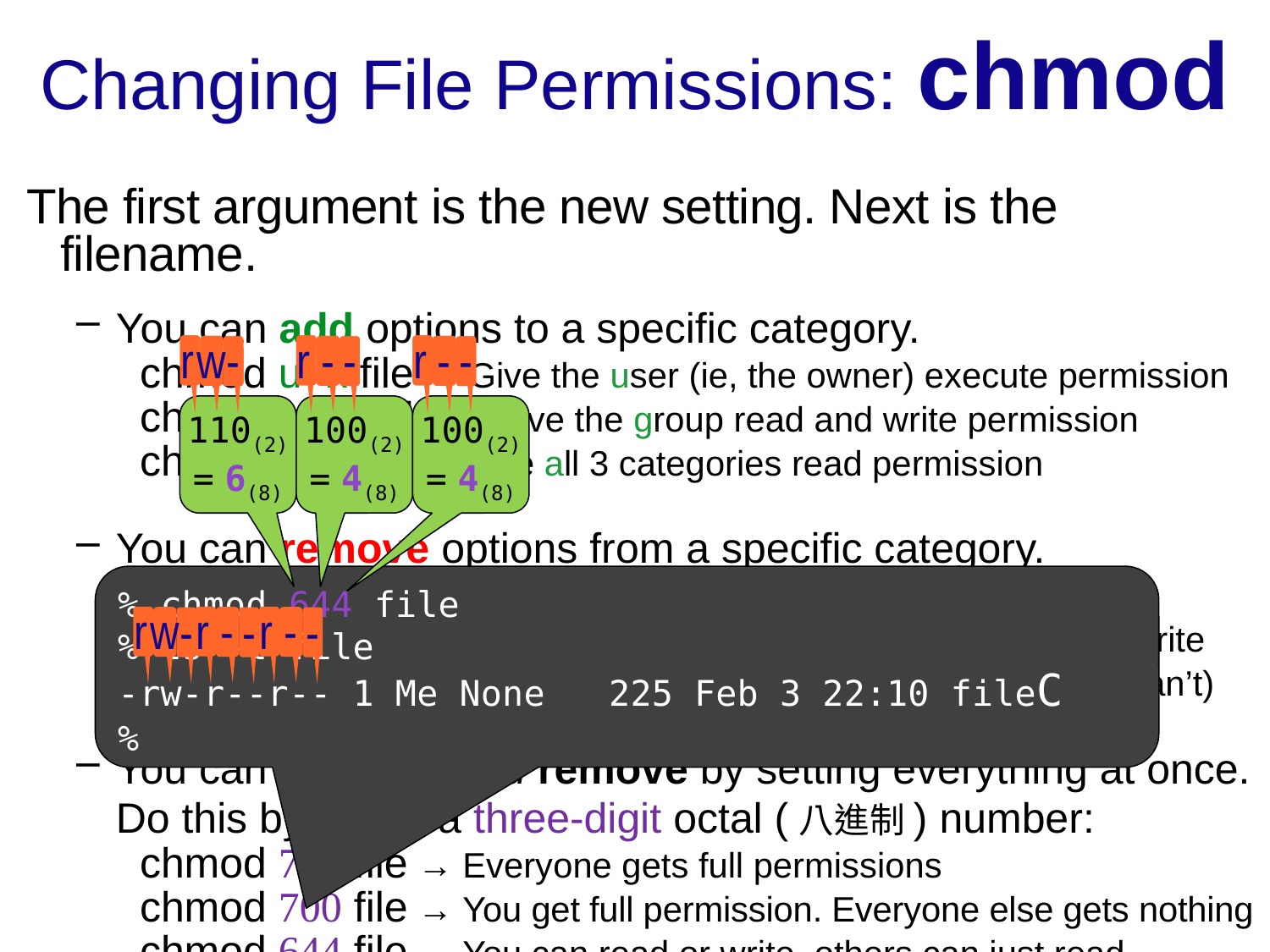

Changing File Permissions: chmod
 The first argument is the new setting. Next is the filename.
You can add options to a specific category.
chmod u+x file → Give the user (ie, the owner) execute permission
chmod g+rw file → Give the group read and write permission
chmod a+r file → Give all 3 categories read permission

You can remove options from a specific category.
chmod u-w file → The user (ie, the owner) cannot write to it
chmod o-rw file → General users (ie, others) cannot read or write
chmod a-x file → No category is allowed to execute it (ie, all can’t)

You can also add and remove by setting everything at once.
	Do this by giving a three-digit octal (八進制) number:
chmod 777 file → Everyone gets full permissions
chmod 700 file → You get full permission. Everyone else gets nothing
chmod 644 file → You can read or write, others can just read
r
w
-
r
w
-
r
-
-
r
-
-
r
-
-
r
-
-
110(2)
= 6(8)
100(2)
= 4(8)
100(2)
= 4(8)
% chmod 644 file
% ls –l file
-rw-r--r-- 1 Me None   225 Feb 3 22:10 fileC
%
r
w
-
r
-
-
r
-
-